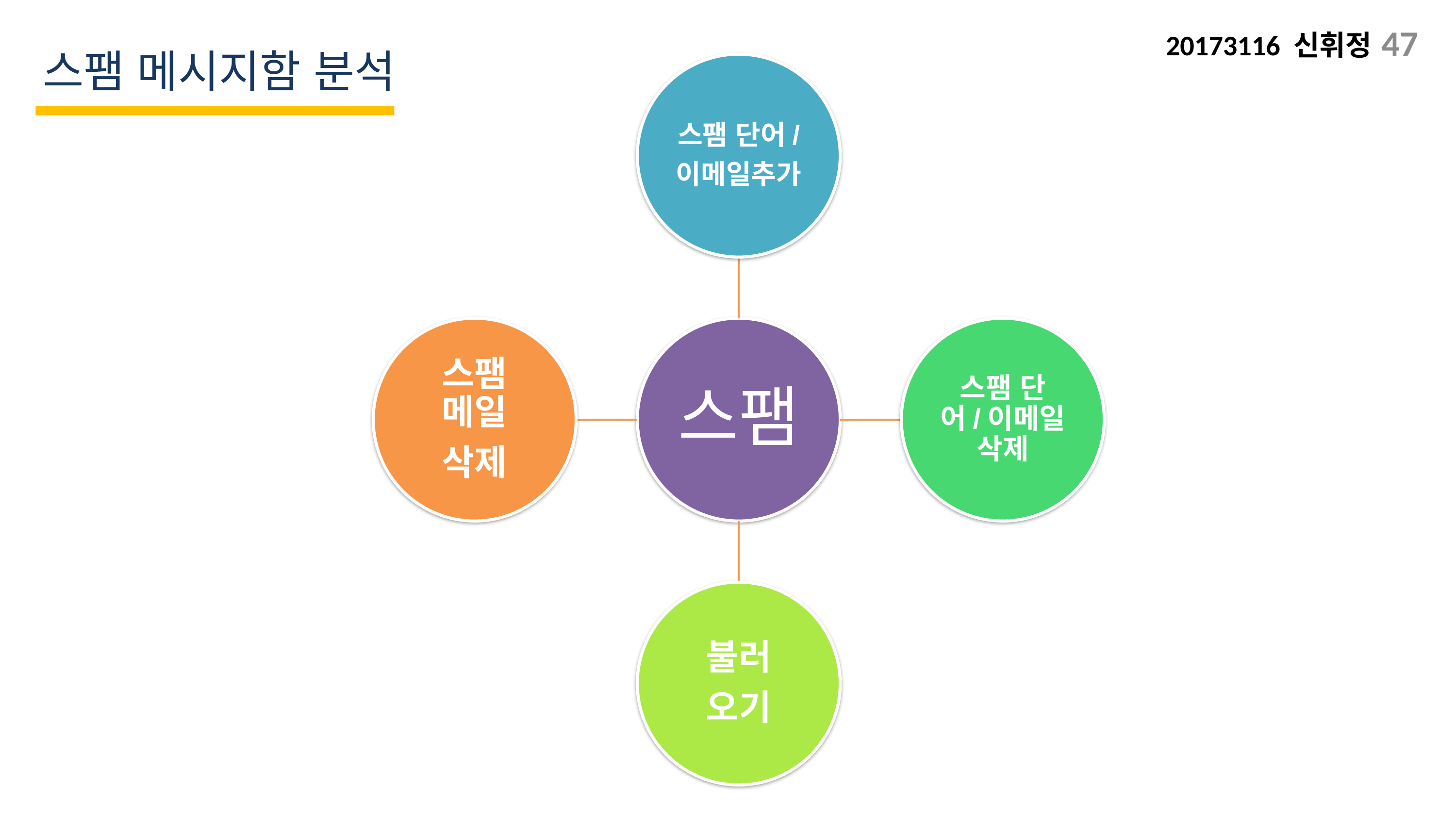

20173116 신휘정
스팸 메시지함 분석
스팸

스팸 단어/
이메일추가

스팸 단어/이메일 삭제

불러
오기

스팸 메일
삭제